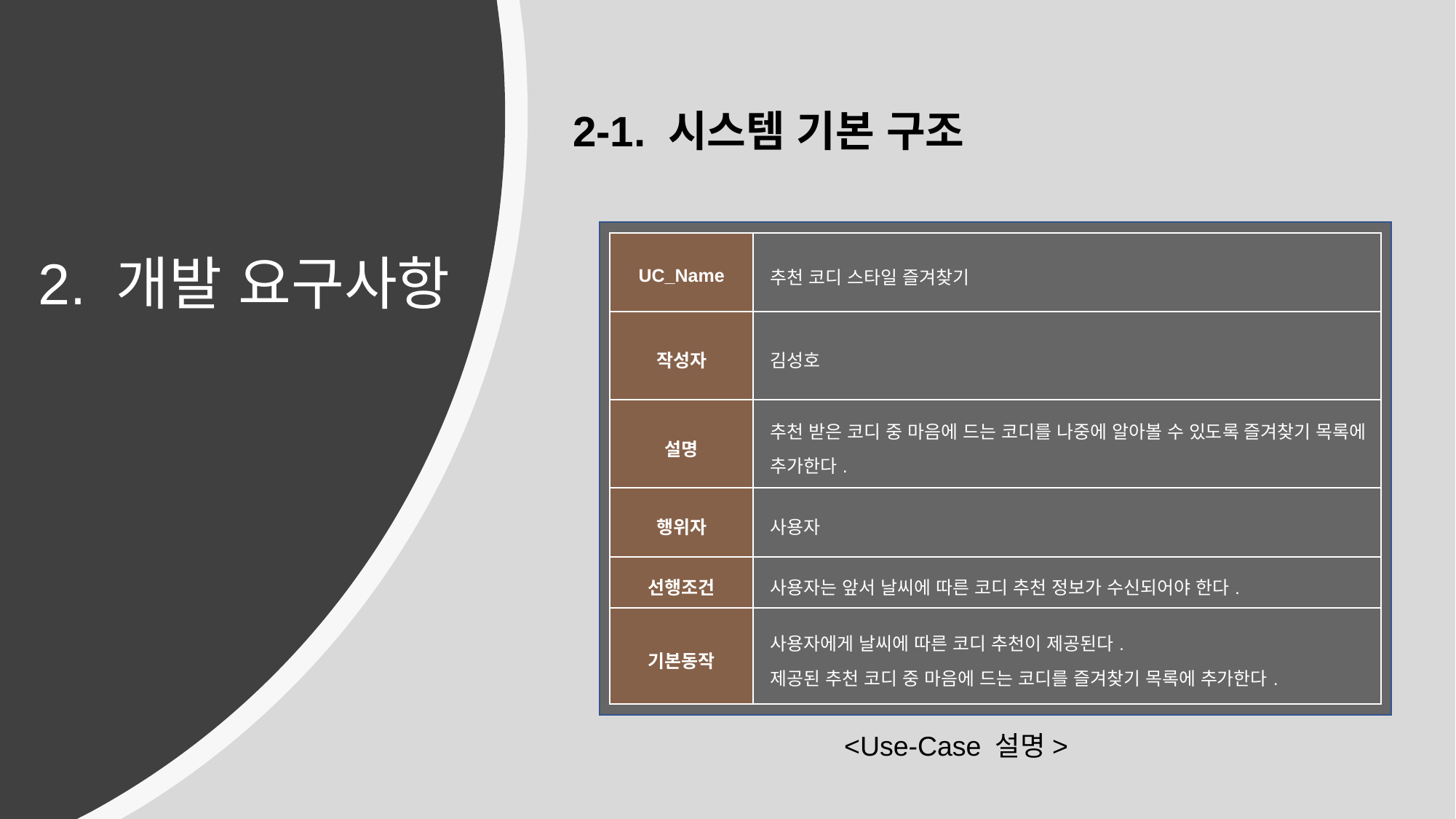

2-1. 시스템 기본 구조
2. 개발 요구사항

| UC\_Name | 추천 코디 스타일 즐겨찾기 |
| --- | --- |
| 작성자 | 김성호 |
| 설명 | 추천 받은 코디 중 마음에 드는 코디를 나중에 알아볼 수 있도록 즐겨찾기 목록에 추가한다. |
| 행위자 | 사용자 |
| 선행조건 | 사용자는 앞서 날씨에 따른 코디 추천 정보가 수신되어야 한다. |
| 기본동작 | 사용자에게 날씨에 따른 코디 추천이 제공된다. 제공된 추천 코디 중 마음에 드는 코디를 즐겨찾기 목록에 추가한다. |
<Use-Case 설명>